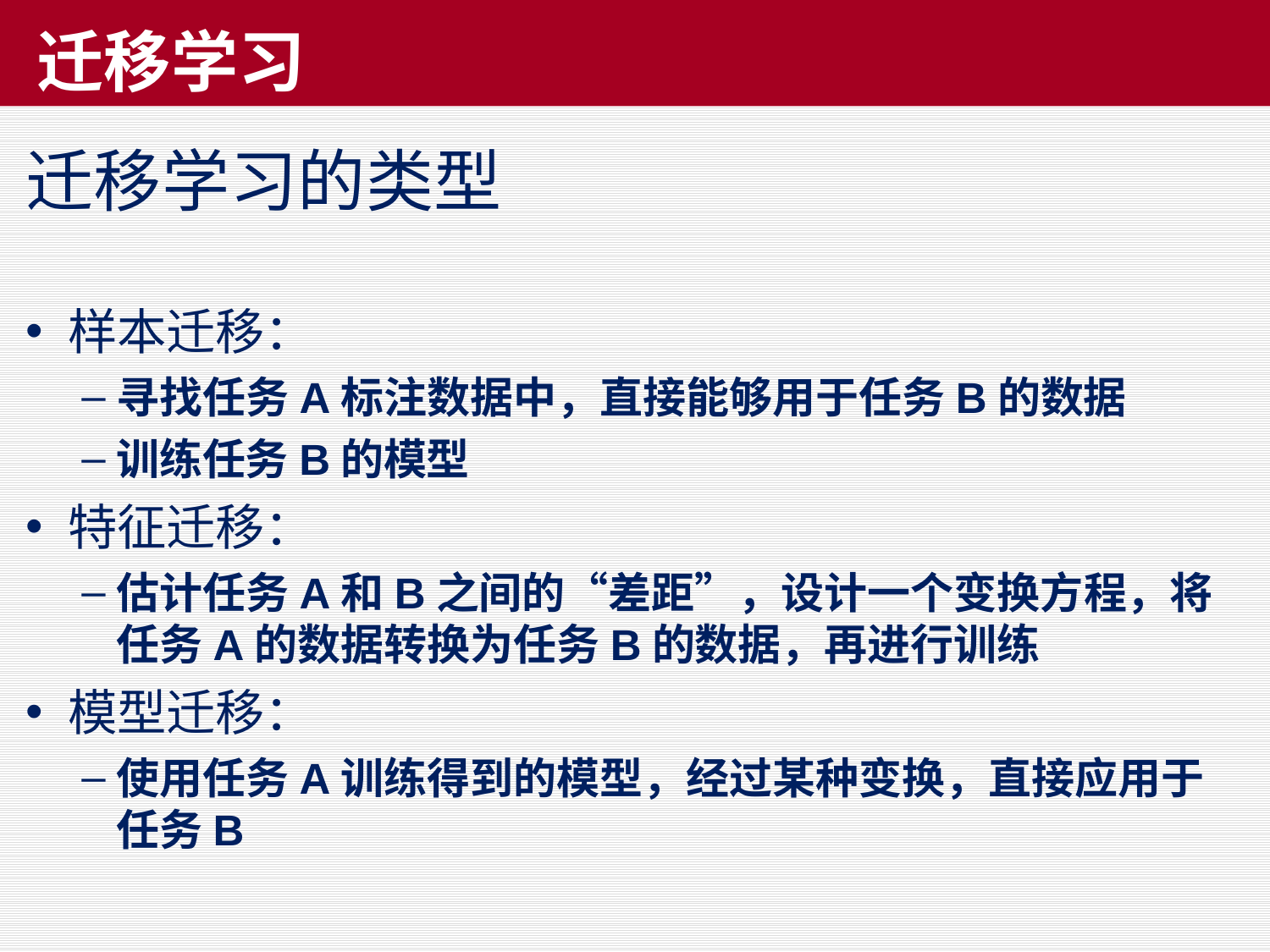

# 迁移学习

迁移学习的类型
样本迁移：
寻找任务A标注数据中，直接能够用于任务B的数据
训练任务B的模型
特征迁移：
估计任务A和B之间的“差距”，设计一个变换方程，将任务A的数据转换为任务B的数据，再进行训练
模型迁移：
使用任务A训练得到的模型，经过某种变换，直接应用于任务B
30